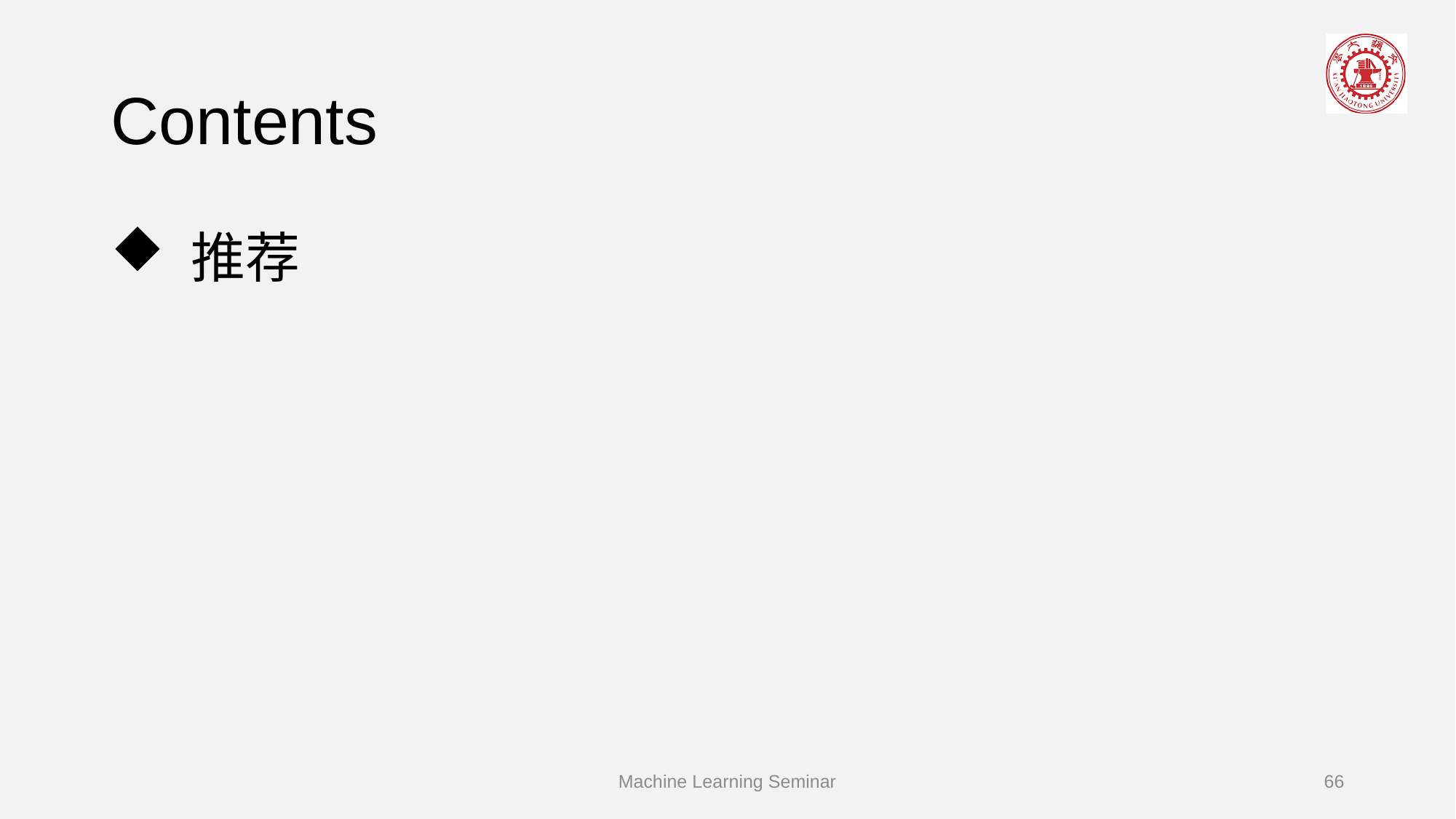

# Contents
 推荐

Machine Learning Seminar
66